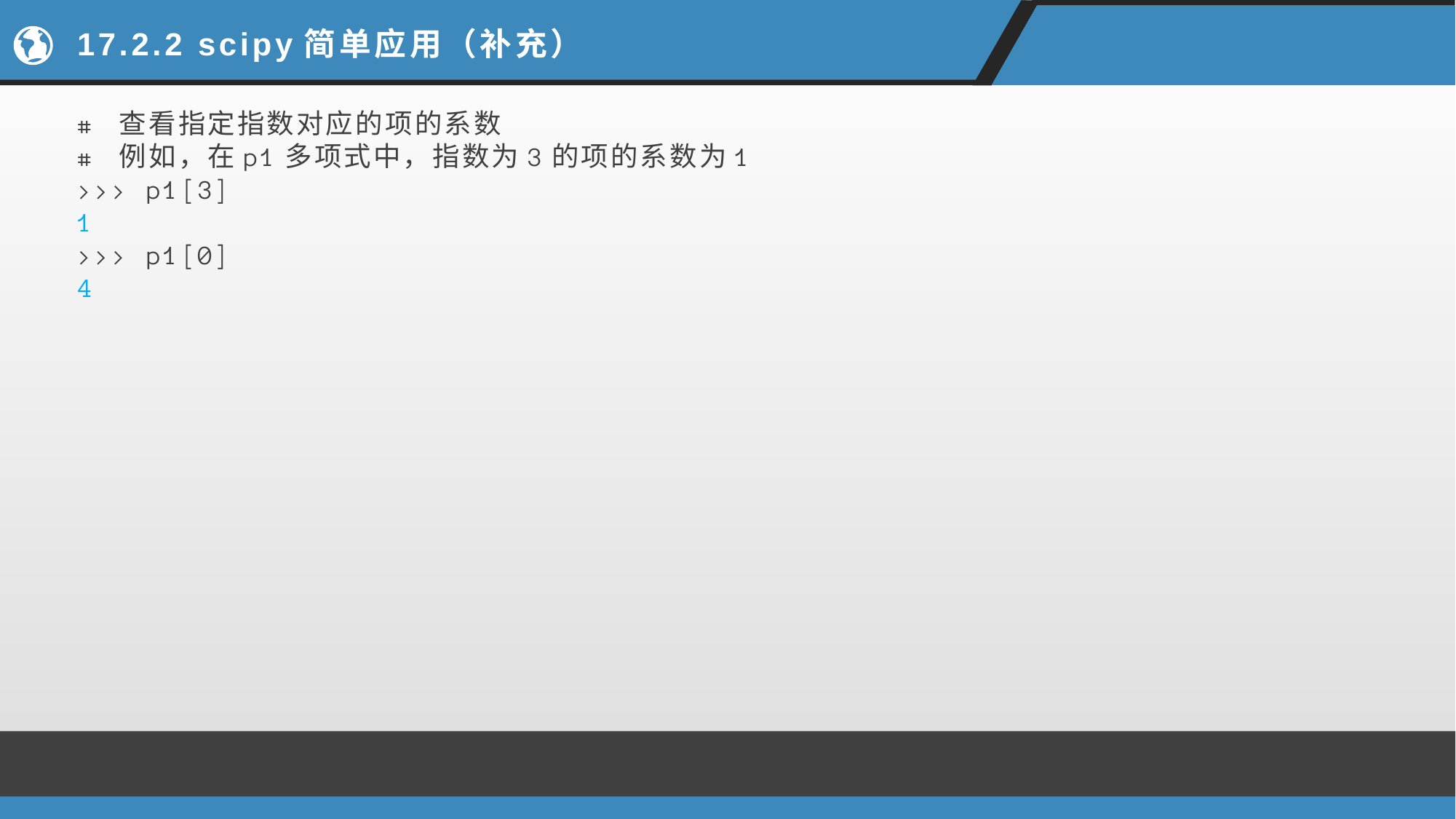

# 17.2.2 scipy简单应用（补充）

# 查看指定指数对应的项的系数
# 例如，在p1多项式中，指数为3的项的系数为1
>>> p1[3]
1
>>> p1[0]
4